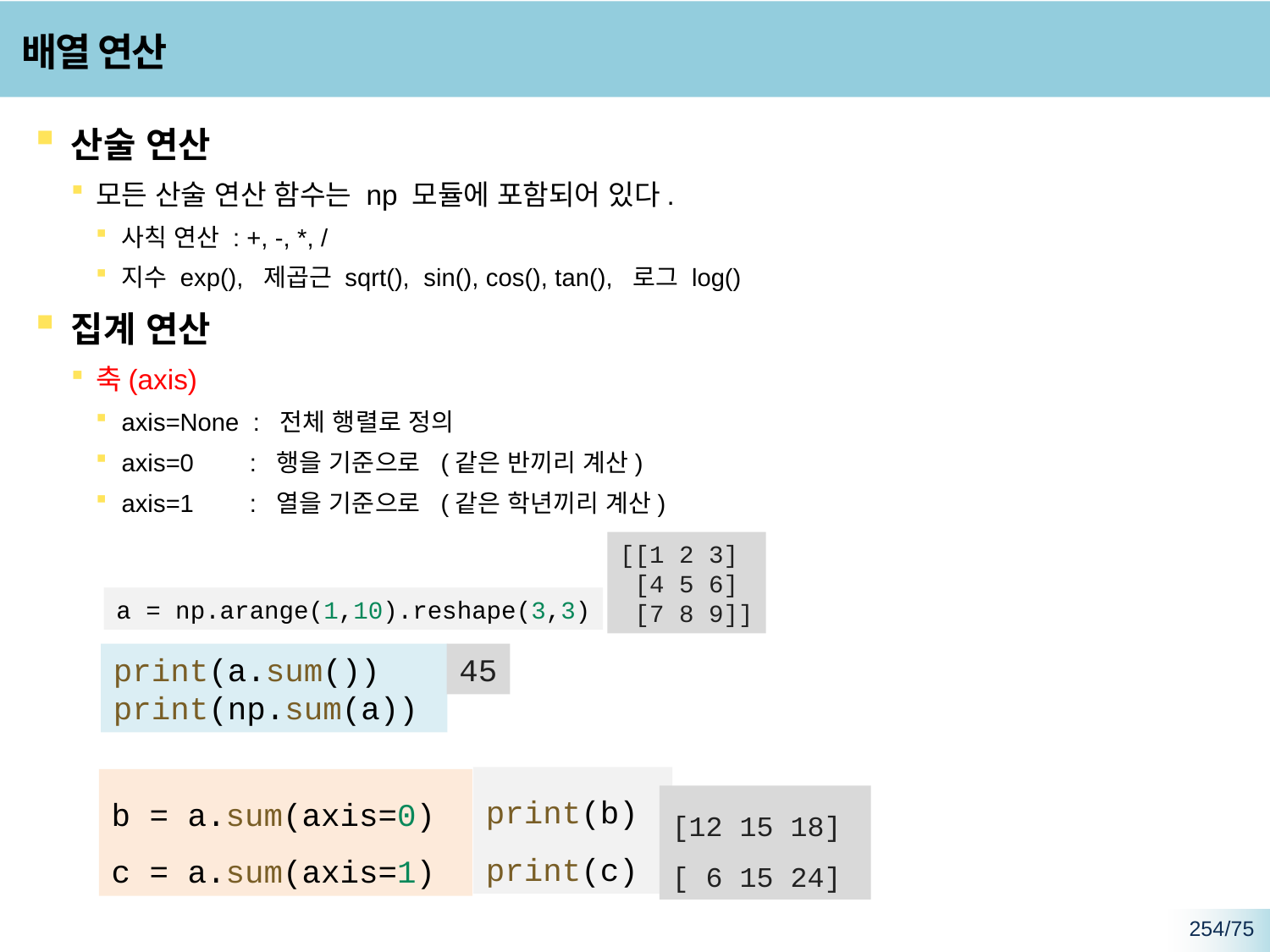

# 배열 연산
산술 연산
모든 산술 연산 함수는 np 모듈에 포함되어 있다.
사칙 연산 : +, -, *, /
지수 exp(),  제곱근 sqrt(),  sin(), cos(), tan(),  로그 log()
집계 연산
축(axis)
axis=None  :  전체 행렬로 정의
axis=0        :  행을 기준으로  (같은 반끼리 계산)
axis=1        :  열을 기준으로  (같은 학년끼리 계산)
[[1 2 3]
 [4 5 6]
 [7 8 9]]
a = np.arange(1,10).reshape(3,3)
print(a.sum())
print(np.sum(a))
45
print(b)
print(c)
b = a.sum(axis=0)
c = a.sum(axis=1)
[12 15 18]
[ 6 15 24]